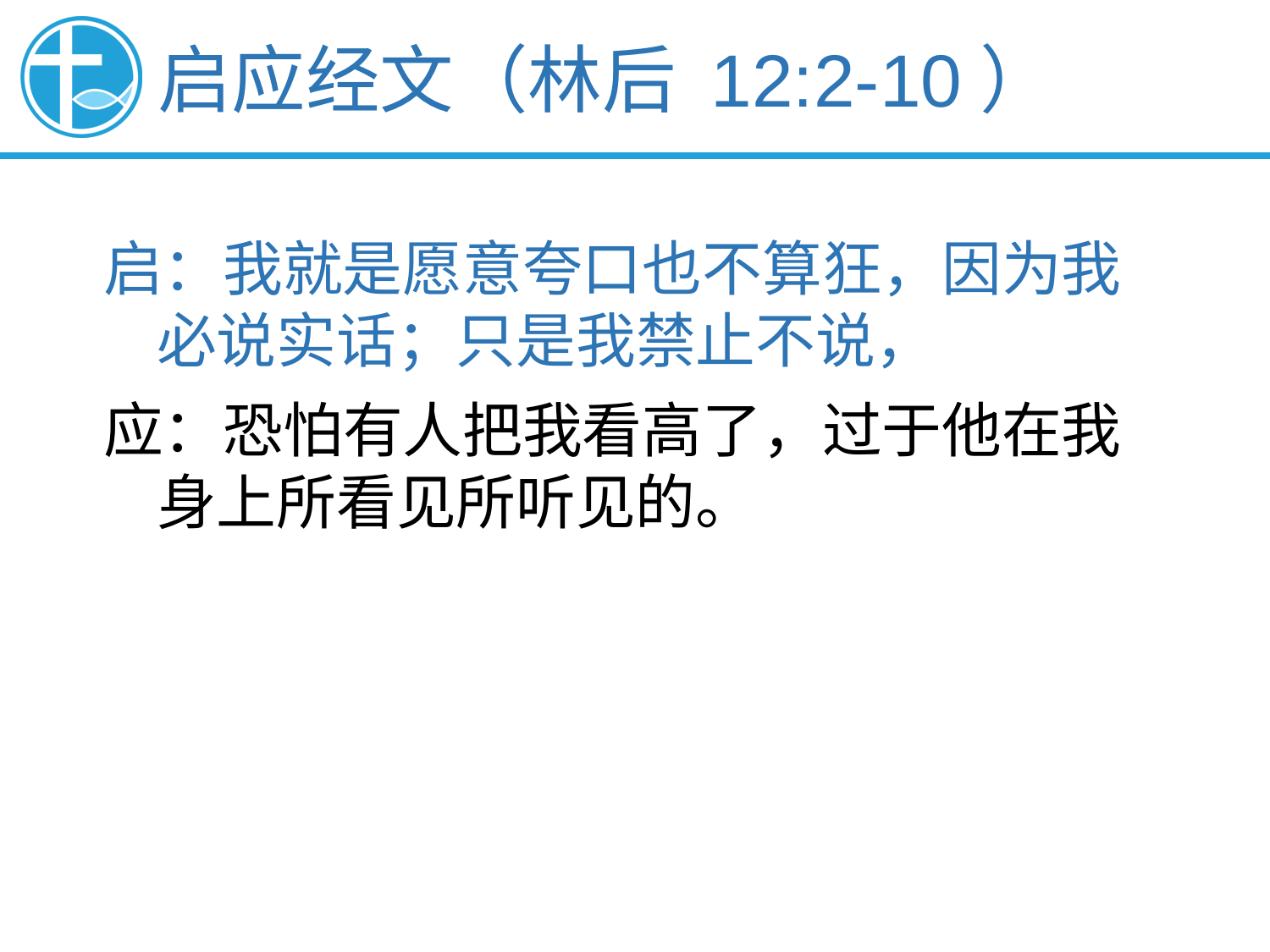

启应经文（林后 12:2-10）
启：我就是愿意夸口也不算狂，因为我
    必说实话；只是我禁止不说，
应：恐怕有人把我看高了，过于他在我
    身上所看见所听见的。